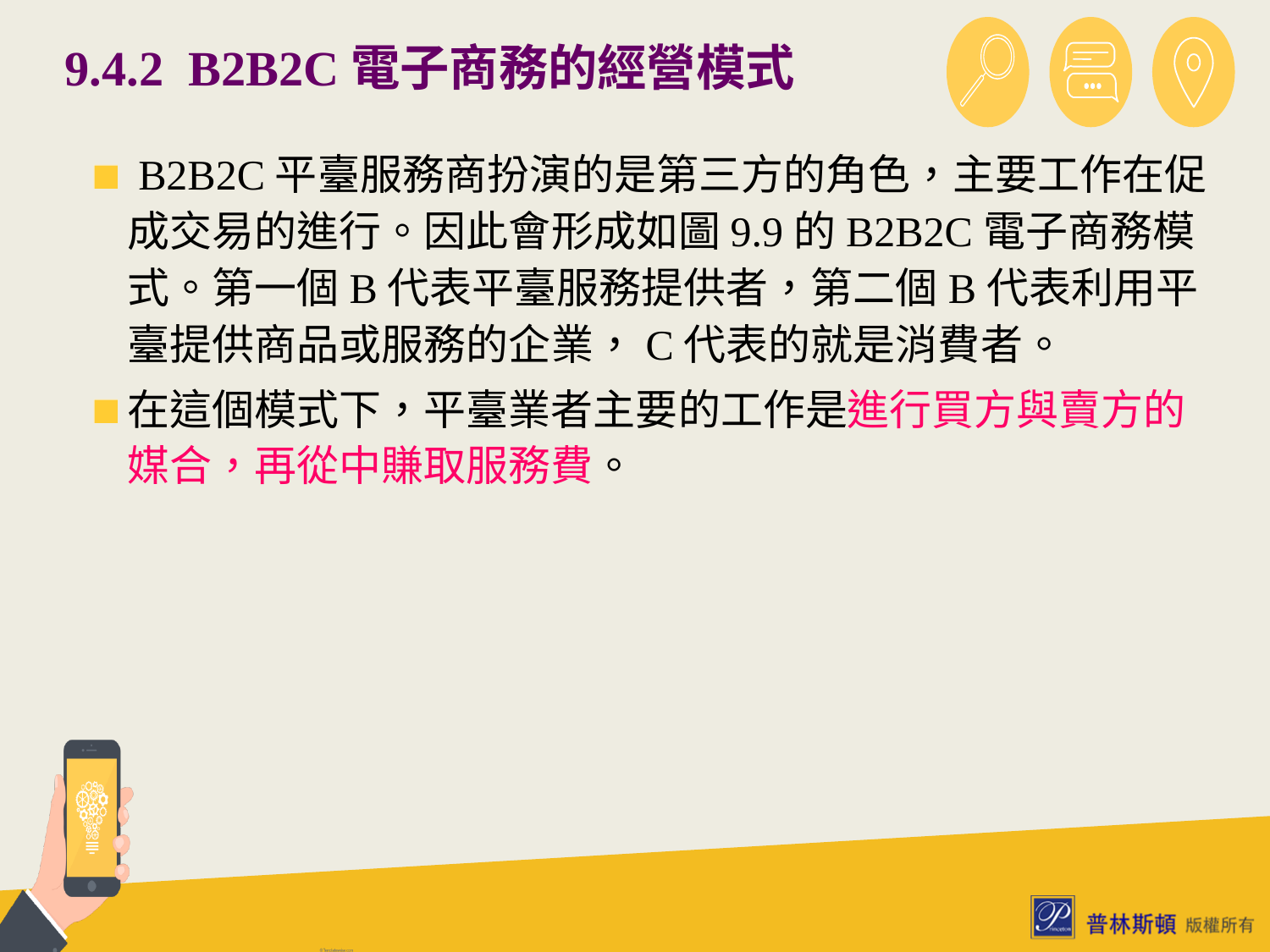

# 9.4.2  B2B2C電子商務的經營模式
 B2B2C平臺服務商扮演的是第三方的角色，主要工作在促成交易的進行。因此會形成如圖9.9的B2B2C電子商務模式。第一個B代表平臺服務提供者，第二個B代表利用平臺提供商品或服務的企業，C代表的就是消費者。
在這個模式下，平臺業者主要的工作是進行買方與賣方的媒合，再從中賺取服務費。